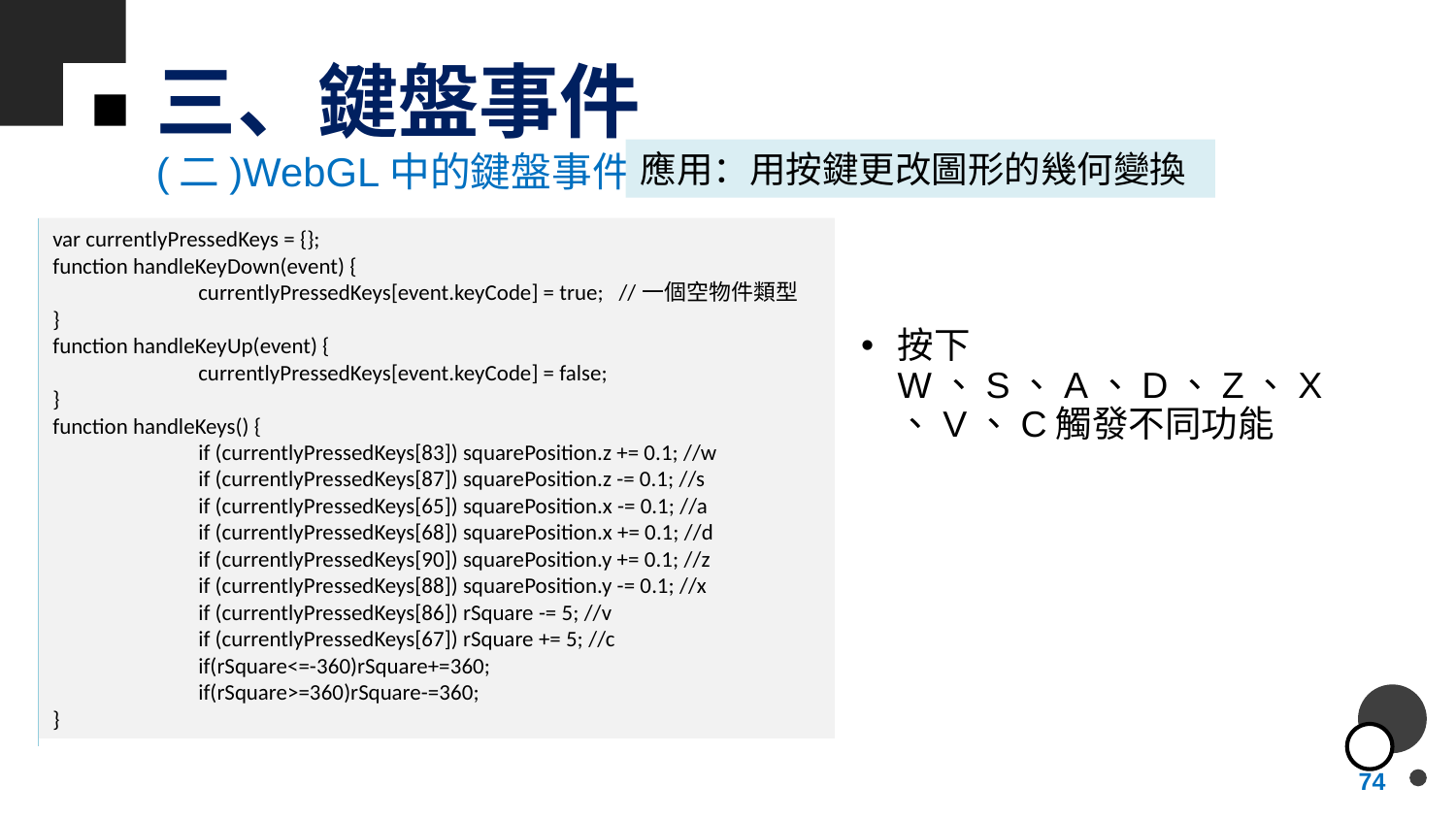

# 三、鍵盤事件
(二)WebGL中的鍵盤事件
應用：用按鍵更改圖形的幾何變換
var currentlyPressedKeys = {};
function handleKeyDown(event) {
	currentlyPressedKeys[event.keyCode] = true;   //一個空物件類型
}
function handleKeyUp(event) {
	currentlyPressedKeys[event.keyCode] = false;
}
function handleKeys() {
	if (currentlyPressedKeys[83]) squarePosition.z += 0.1; //w
	if (currentlyPressedKeys[87]) squarePosition.z -= 0.1; //s
	if (currentlyPressedKeys[65]) squarePosition.x -= 0.1; //a
	if (currentlyPressedKeys[68]) squarePosition.x += 0.1; //d
	if (currentlyPressedKeys[90]) squarePosition.y += 0.1; //z
	if (currentlyPressedKeys[88]) squarePosition.y -= 0.1; //x
	if (currentlyPressedKeys[86]) rSquare -= 5; //v
	if (currentlyPressedKeys[67]) rSquare += 5; //c
	if(rSquare<=-360)rSquare+=360;
	if(rSquare>=360)rSquare-=360;
}
按下W、S、A、D、Z、X、V、C觸發不同功能

74